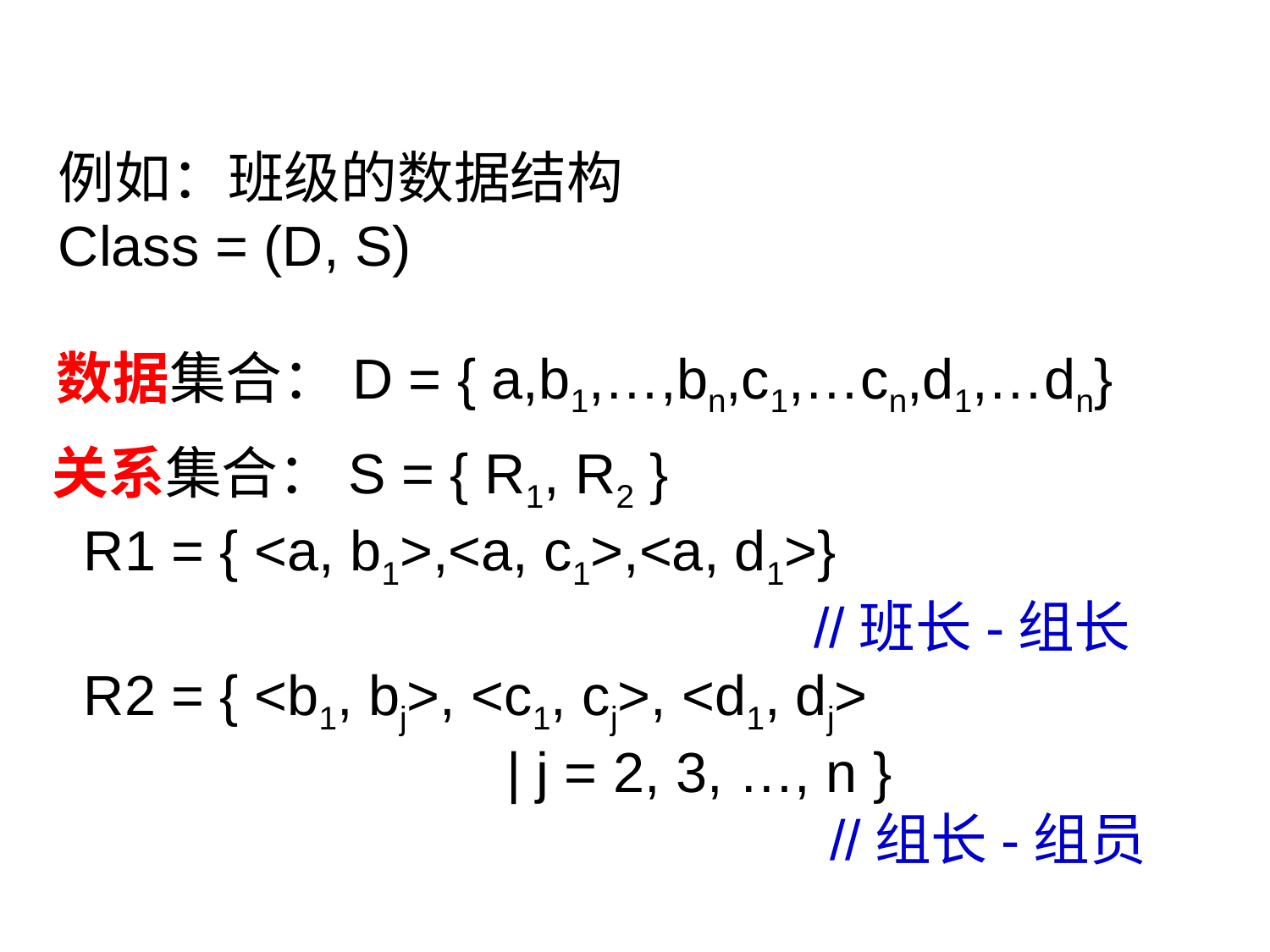

例如：班级的数据结构
Class = (D, S)
数据集合：D = { a,b1,…,bn,c1,…cn,d1,…dn}
关系集合：S = { R1, R2 }
  R1 = { <a, b1>,<a, c1>,<a, d1>}
						//班长-组长
  R2 = { <b1, bj>, <c1, cj>, <d1, dj>
                             | j = 2, 3, …, n }
						 //组长-组员